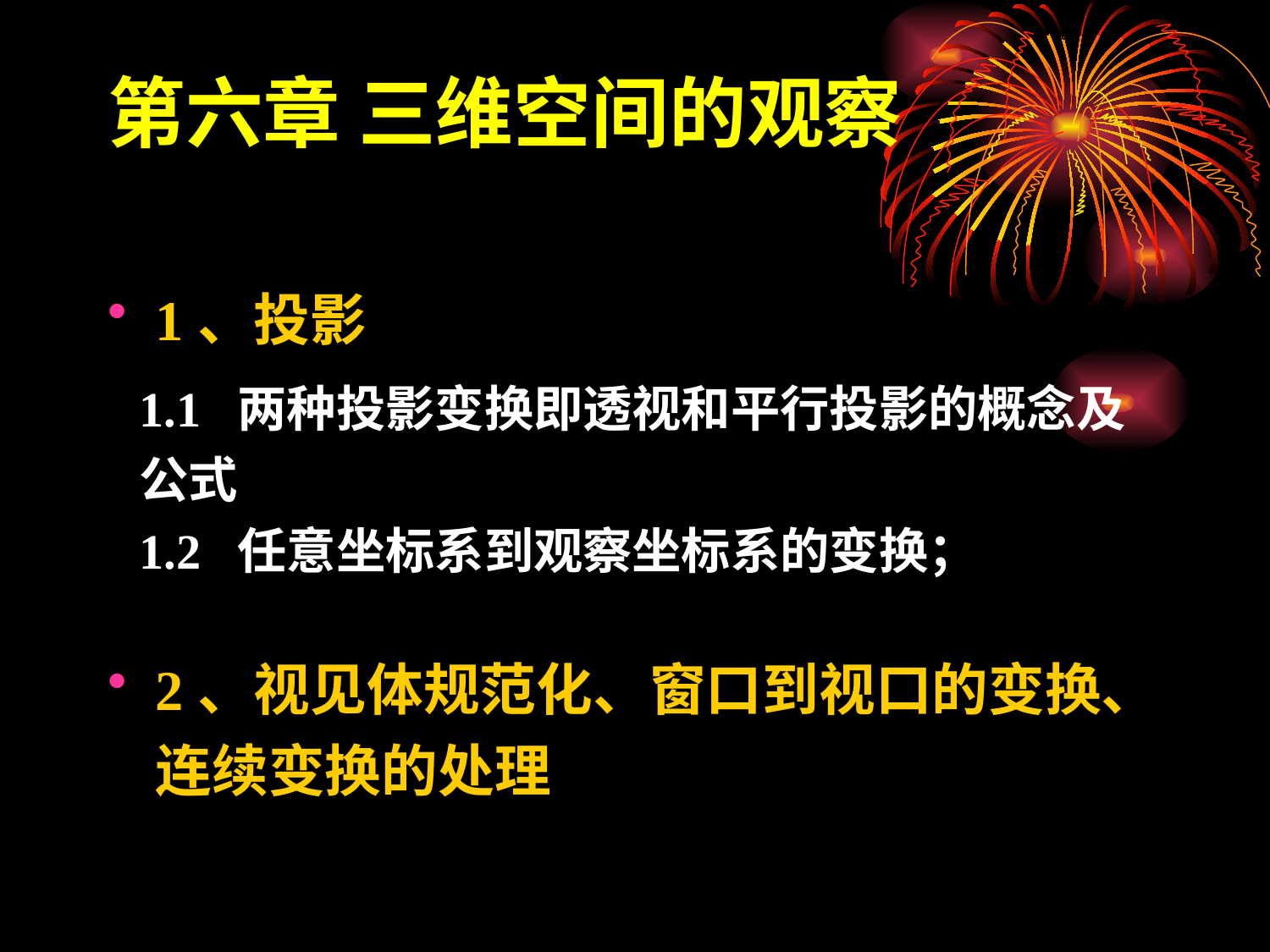

# 第六章 三维空间的观察
1、投影

2、视见体规范化、窗口到视口的变换、连续变换的处理

1.1  两种投影变换即透视和平行投影的概念及公式
1.2  任意坐标系到观察坐标系的变换；